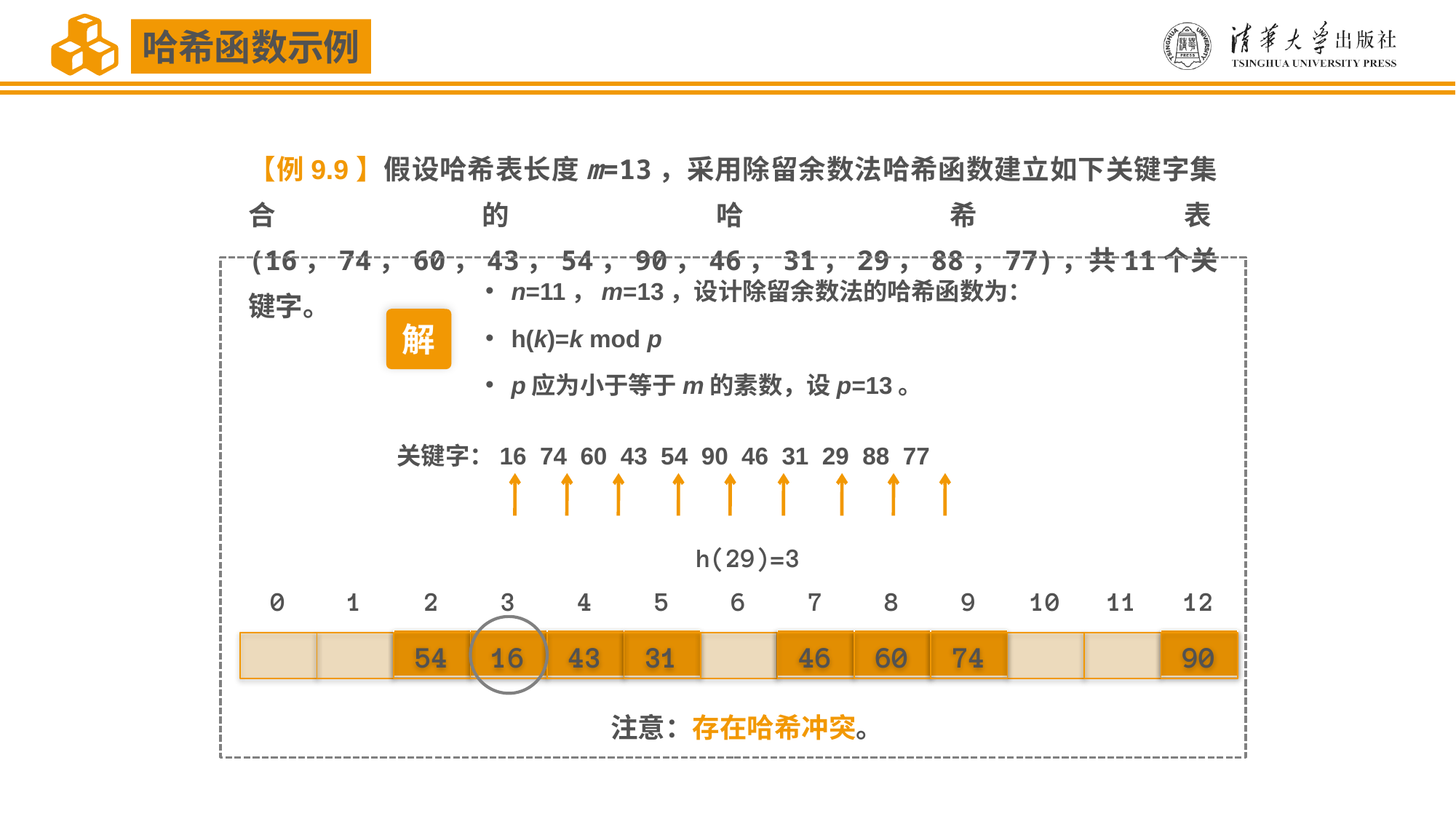

哈希函数示例
【例9.9】假设哈希表长度m=13，采用除留余数法哈希函数建立如下关键字集合的哈希表(16，74，60，43，54，90，46，31，29，88，77)，共11个关键字。

n=11，m=13，设计除留余数法的哈希函数为：
h(k)=k mod p
p应为小于等于m的素数，设p=13。
1
解
关键字：16  74  60  43  54  90  46  31  29  88  77
h(16)=3
h(74)=9
h(60)=8
h(43)=4
h(54)=2
h(90)=12
h(46)=7
h(31)=5
h(29)=3
0
1
2
3
4
5
6
7
8
9
10
11
12

54
16
43
31

46
60
74

90
 注意：存在哈希冲突。